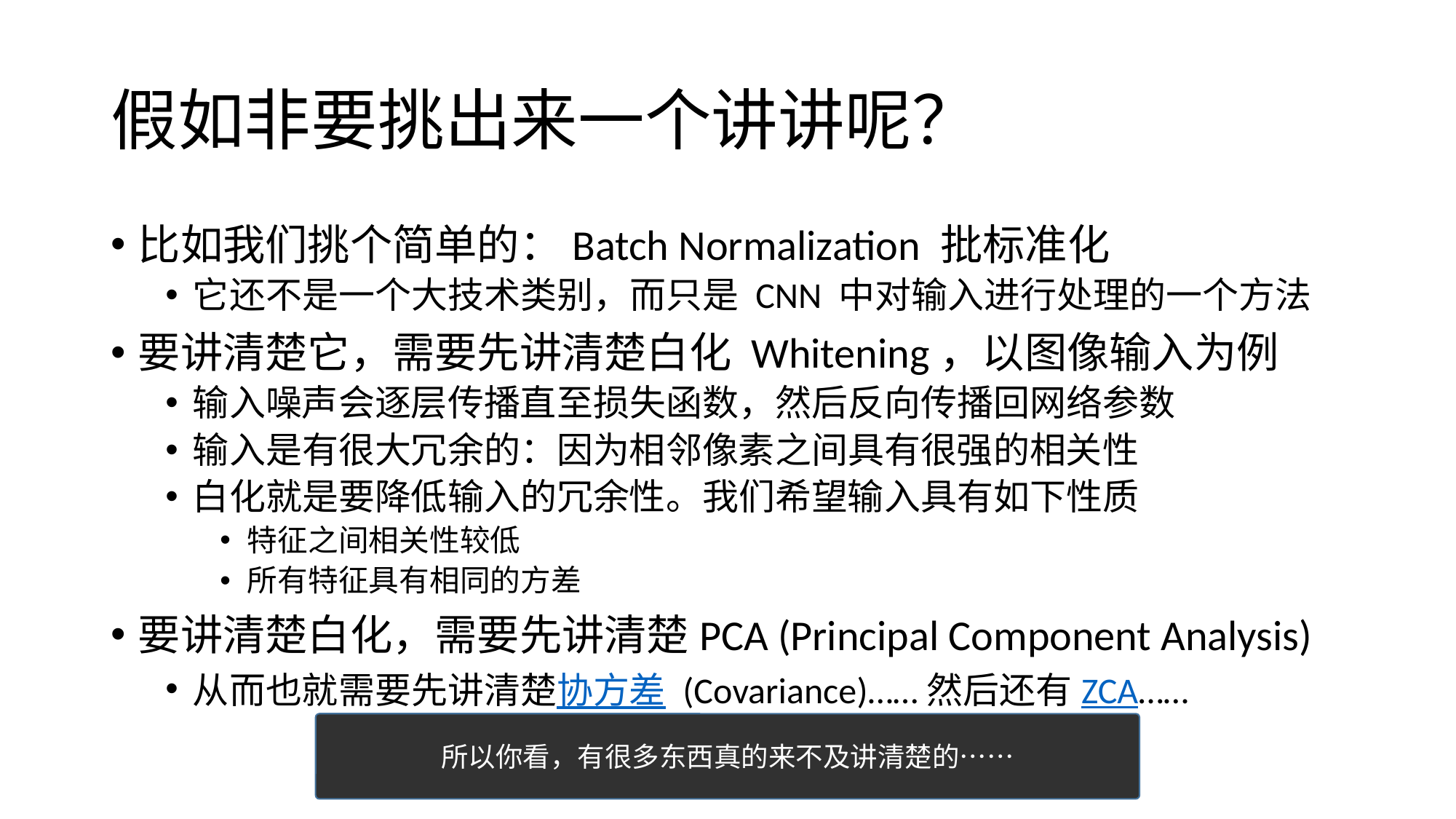

# 假如非要挑出来一个讲讲呢？
比如我们挑个简单的：Batch Normalization 批标准化
它还不是一个大技术类别，而只是 CNN 中对输入进行处理的一个方法
要讲清楚它，需要先讲清楚白化 Whitening，以图像输入为例
输入噪声会逐层传播直至损失函数，然后反向传播回网络参数
输入是有很大冗余的：因为相邻像素之间具有很强的相关性
白化就是要降低输入的冗余性。我们希望输入具有如下性质
特征之间相关性较低
所有特征具有相同的方差
要讲清楚白化，需要先讲清楚PCA (Principal Component Analysis)
从而也就需要先讲清楚协方差 (Covariance)……然后还有ZCA……

所以你看，有很多东西真的来不及讲清楚的……